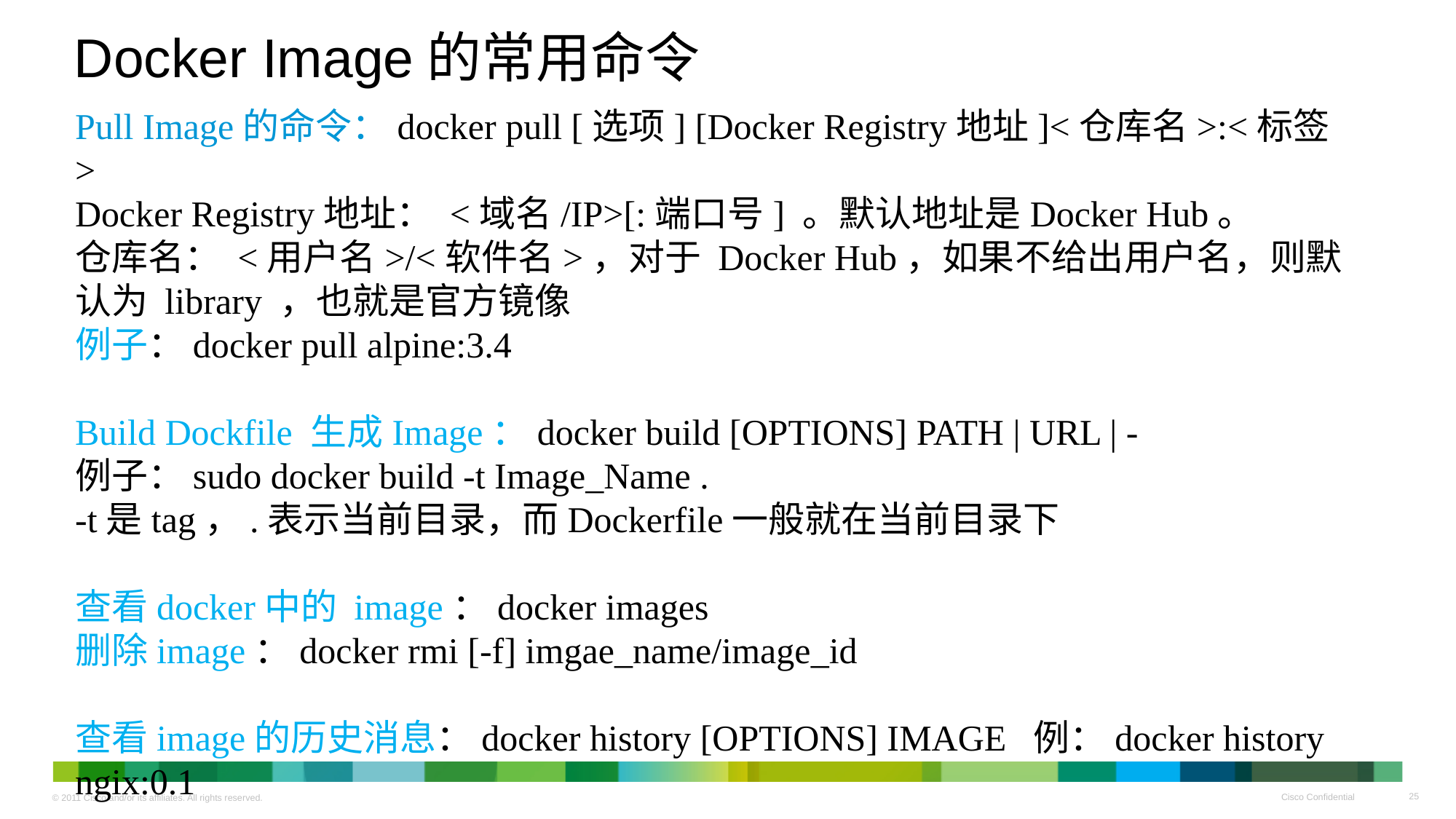

# Docker Image的常用命令
Pull Image的命令：docker pull [选项] [Docker Registry地址]<仓库名>:<标签>
Docker Registry地址： <域名/IP>[:端口号] 。默认地址是Docker Hub。
仓库名： <用户名>/<软件名>，对于 Docker Hub，如果不给出用户名，则默认为 library ，也就是官方镜像
例子：docker pull alpine:3.4

Build Dockfile 生成Image：docker build [OPTIONS] PATH | URL | -
例子：sudo docker build -t Image_Name .
-t是tag，.表示当前目录，而Dockerfile一般就在当前目录下

查看docker中的 image：docker images
删除image：docker rmi [-f] imgae_name/image_id

查看image的历史消息：docker history [OPTIONS] IMAGE  例：docker history ngix:0.1